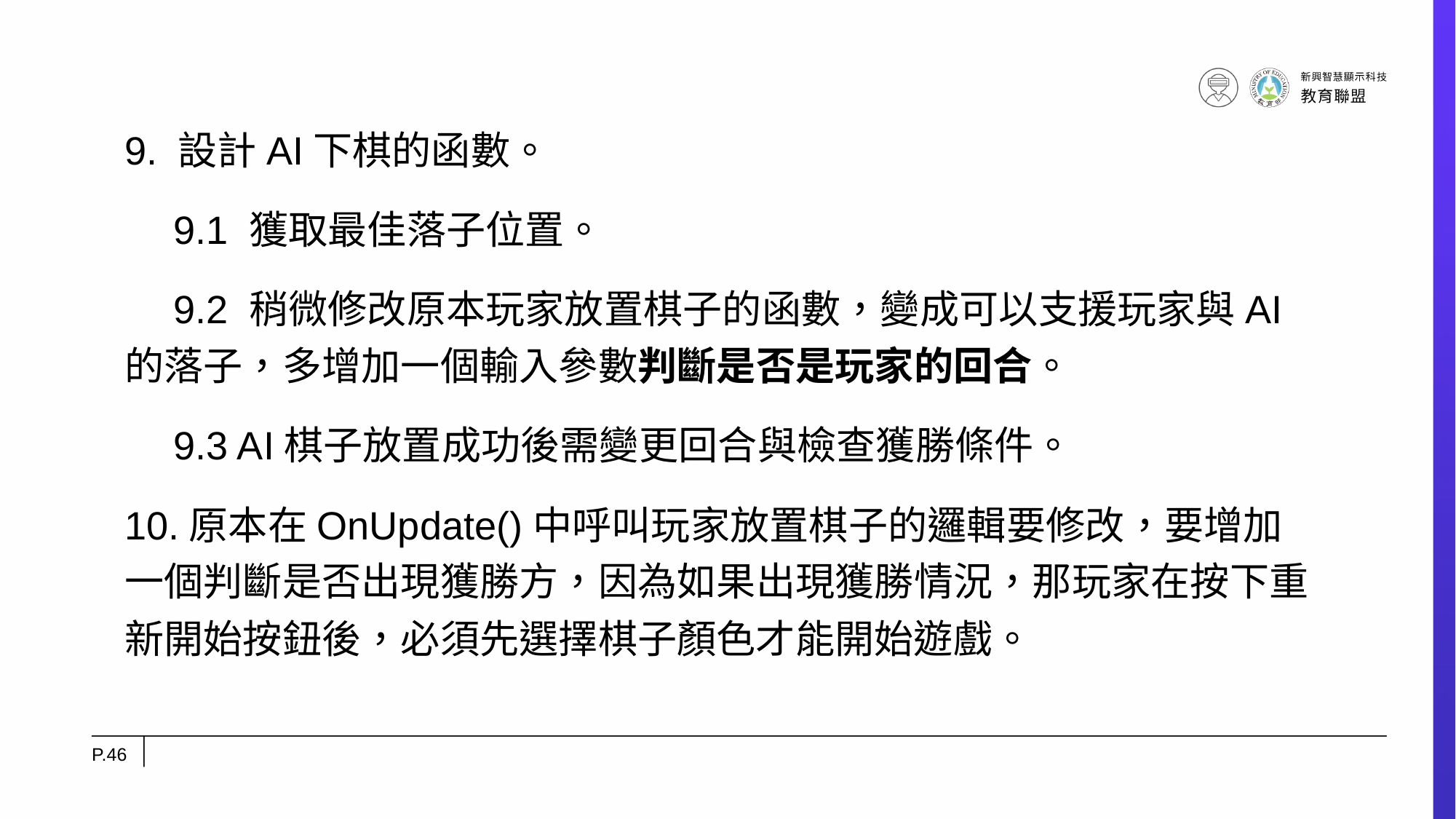

9. 設計AI下棋的函數。
　9.1 獲取最佳落子位置。
　9.2 稍微修改原本玩家放置棋子的函數，變成可以支援玩家與AI的落子，多增加一個輸入參數判斷是否是玩家的回合。
　9.3 AI棋子放置成功後需變更回合與檢查獲勝條件。
10.原本在OnUpdate()中呼叫玩家放置棋子的邏輯要修改，要增加一個判斷是否出現獲勝方，因為如果出現獲勝情況，那玩家在按下重新開始按鈕後，必須先選擇棋子顏色才能開始遊戲。
P.46